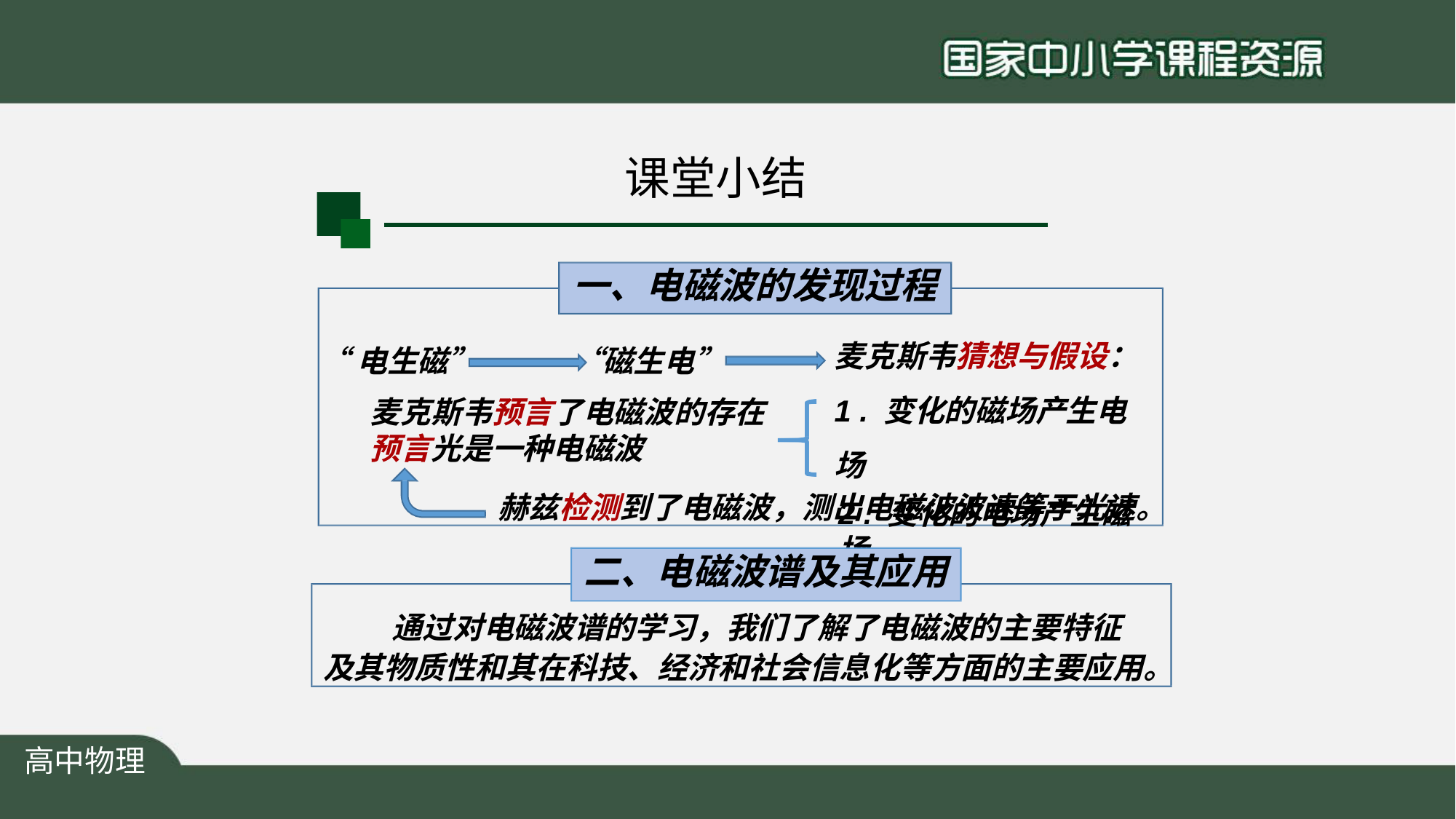

# 课堂小结

一、电磁波的发现过程

麦克斯韦猜想与假设：  1 . 变化的磁场产生电场
2 . 变化的电场产生磁场
“电生磁”	“磁生电”
麦克斯韦预言了电磁波的存在 预言光是一种电磁波

赫兹检测到了电磁波，测出电磁波波速等于光速。
二、电磁波谱及其应用
通过对电磁波谱的学习，我们了解了电磁波的主要特征
及其物质性和其在科技、经济和社会信息化等方面的主要应用。

高中物理